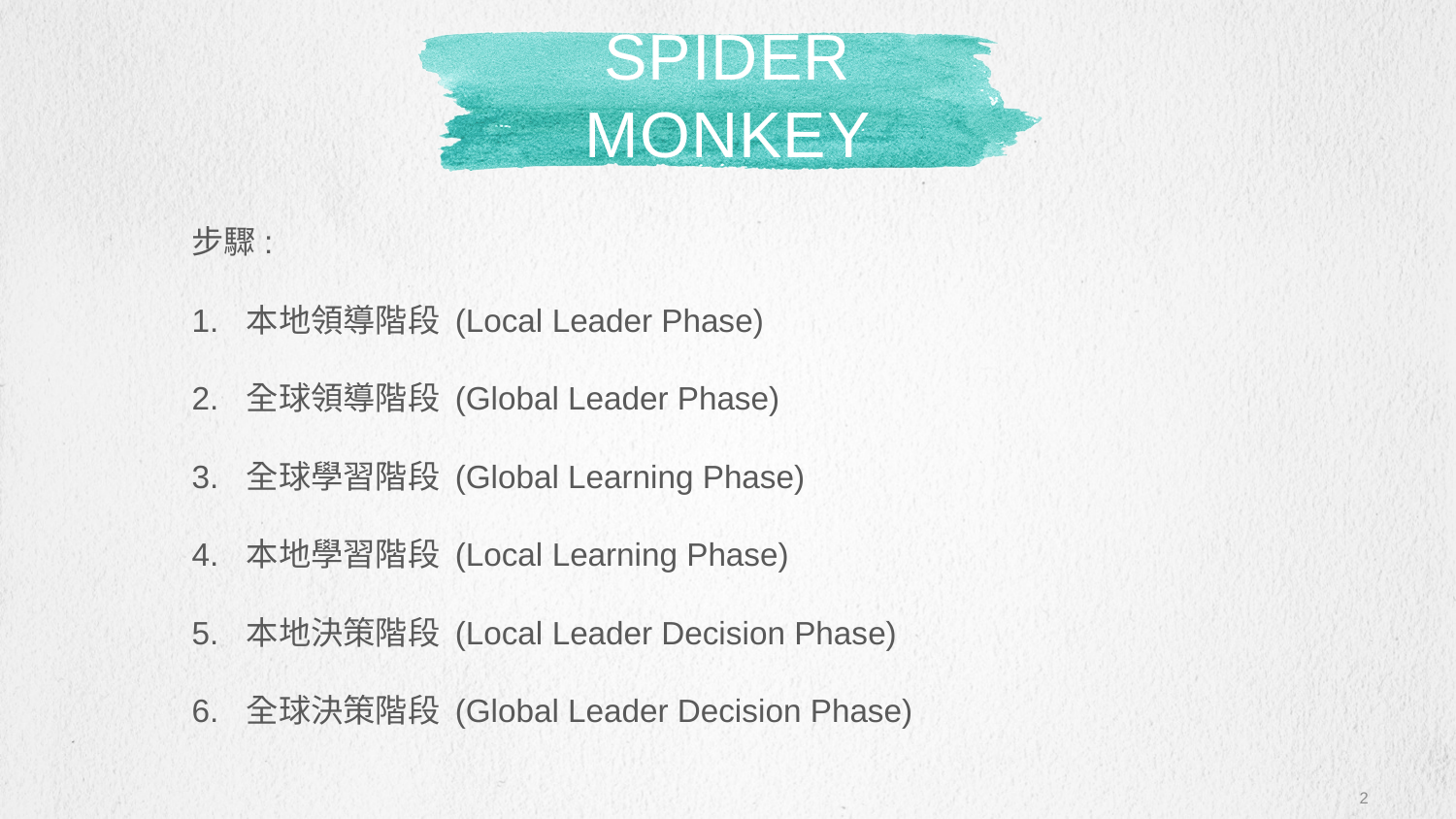

# Spider monkey
步驟:
本地領導階段 (Local Leader Phase)
全球領導階段 (Global Leader Phase)
全球學習階段 (Global Learning Phase)
本地學習階段 (Local Learning Phase)
本地決策階段 (Local Leader Decision Phase)
全球決策階段 (Global Leader Decision Phase)

2